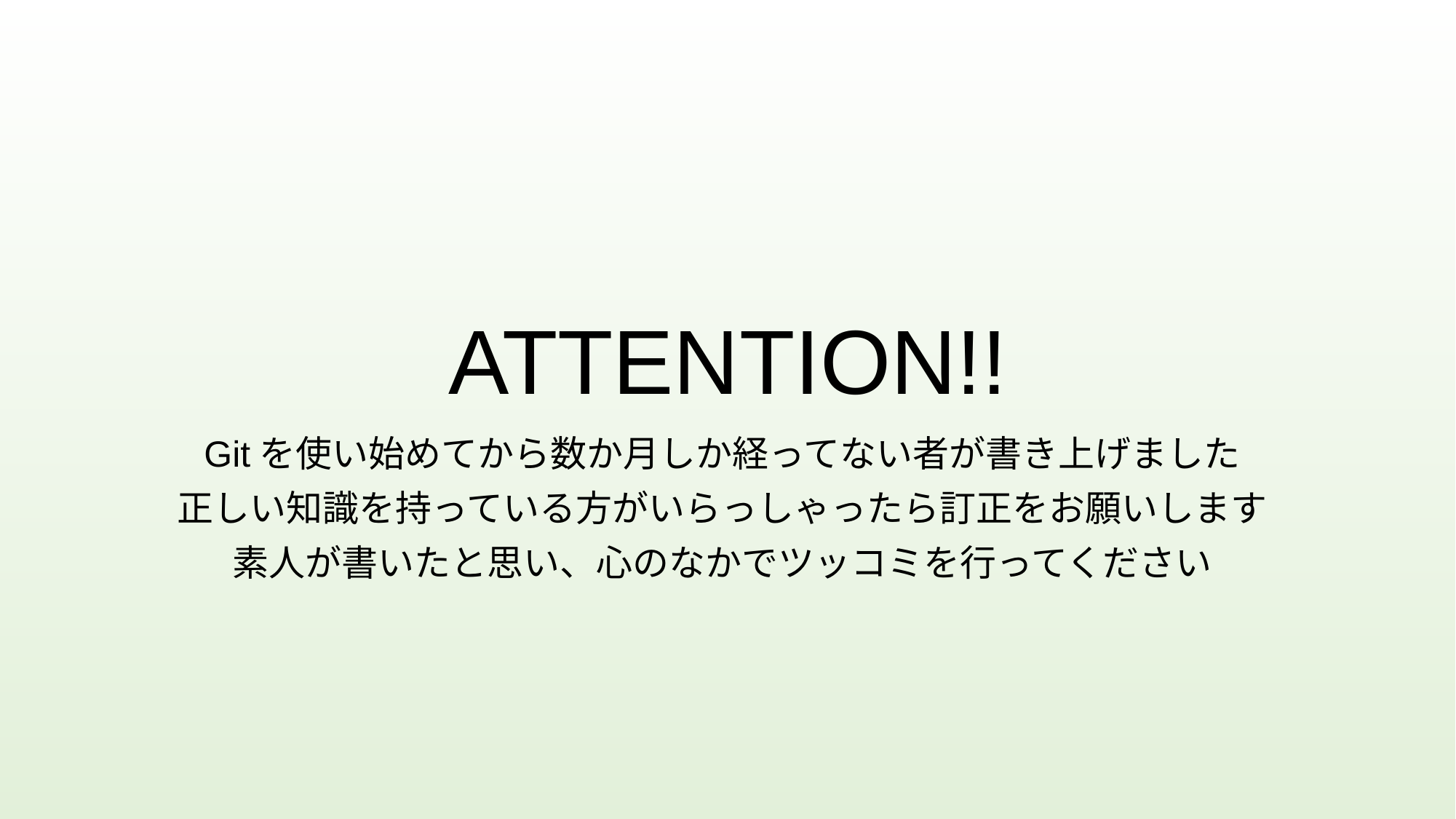

# ATTENTION!!
Gitを使い始めてから数か月しか経ってない者が書き上げました
正しい知識を持っている方がいらっしゃったら訂正をお願いします
素人が書いたと思い、心のなかでツッコミを行ってください